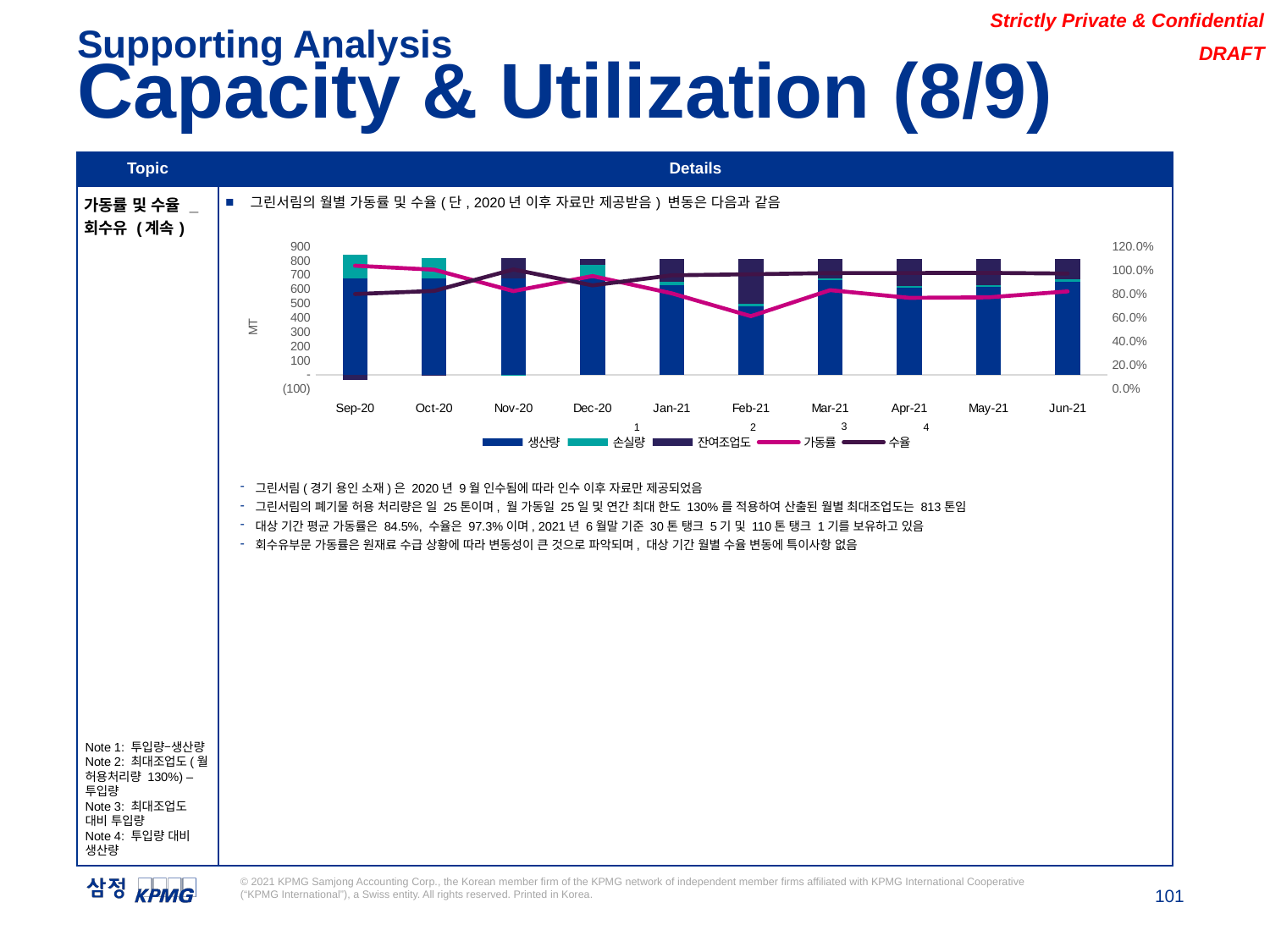

Supporting Analysis
Capacity & Utilization (8/9)
| Topic | Details |
| --- | --- |
| 가동률 및 수율 \_회수유 (계속) | 그린서림의 월별 가동률 및 수율(단, 2020년 이후 자료만 제공받음) 변동은 다음과 같음 |

### Chart

| Category | 생산량 | 손실량 | 잔여조업도 | 가동률 | 수율 |
|---|---|---|---|---|---|
| 44075 | 677.0 | 167.836 | -32.33600000000001 | 1.0397981538461538 | 0.8013389580936419 |
| 44105 | 677.0 | 140.50699999999995 | -5.006999999999948 | 1.0061624615384615 | 0.8281274655752183 |
| 44136 | 677.0 | -5.726400000000012 | 141.2264 | 0.8261828923076923 | 1.0085306497976385 |
| 44166 | 677.0 | 97.10299999999995 | 38.39700000000005 | 0.9527421538461538 | 0.8745606204859044 |
| 44197 | 629.0 | 26.836000000000013 | 156.664 | 0.8071827692307693 | 0.9590812337230649 |
| 44228 | 484.0 | 15.932999999999993 | 312.567 | 0.6153021538461538 | 0.9681297293837374 |
| 44256 | 663.0 | 14.831000000000017 | 134.66899999999998 | 0.8342535384615385 | 0.9781199148460309 |
| 44287 | 612.0 | 13.302000000000021 | 187.19799999999998 | 0.7696024615384616 | 0.9787270790753907 |
| 44317 | 616.0 | 12.730999999999995 | 183.769 | 0.7738227692307692 | 0.9797512767781452 |
| 44348 | 652.0 | 17.366999999999962 | 143.13300000000004 | 0.8238363076923076 | 0.974054591875608 |
3
1
2
4
그린서림(경기 용인 소재)은 2020년 9월 인수됨에 따라 인수 이후 자료만 제공되었음
그린서림의 폐기물 허용 처리량은 일 25톤이며, 월 가동일 25일 및 연간 최대 한도 130%를 적용하여 산출된 월별 최대조업도는 813톤임
대상 기간 평균 가동률은 84.5%, 수율은 97.3%이며, 2021년 6월말 기준 30톤 탱크 5기 및 110톤 탱크 1기를 보유하고 있음
회수유부문 가동률은 원재료 수급 상황에 따라 변동성이 큰 것으로 파악되며, 대상 기간 월별 수율 변동에 특이사항 없음
Note 1: 투입량–생산량
Note 2: 최대조업도(월 허용처리량 130%) –투입량
Note 3: 최대조업도 대비 투입량
Note 4: 투입량 대비 생산량